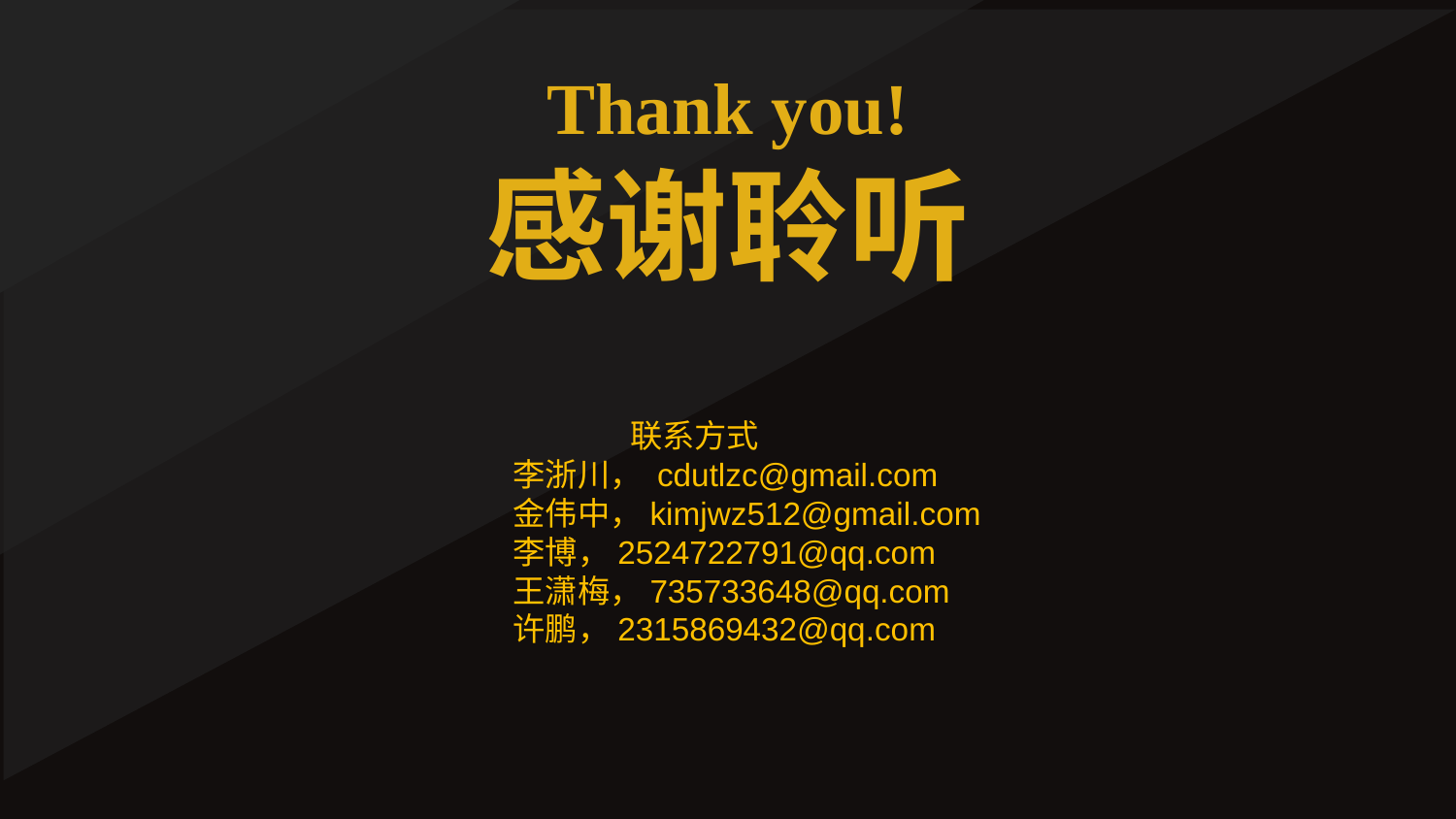

Thank you!
感谢聆听
               联系方式
李浙川， cdutlzc@gmail.com
金伟中，kimjwz512@gmail.com
李博，2524722791@qq.com
王潇梅，735733648@qq.com
许鹏，2315869432@qq.com